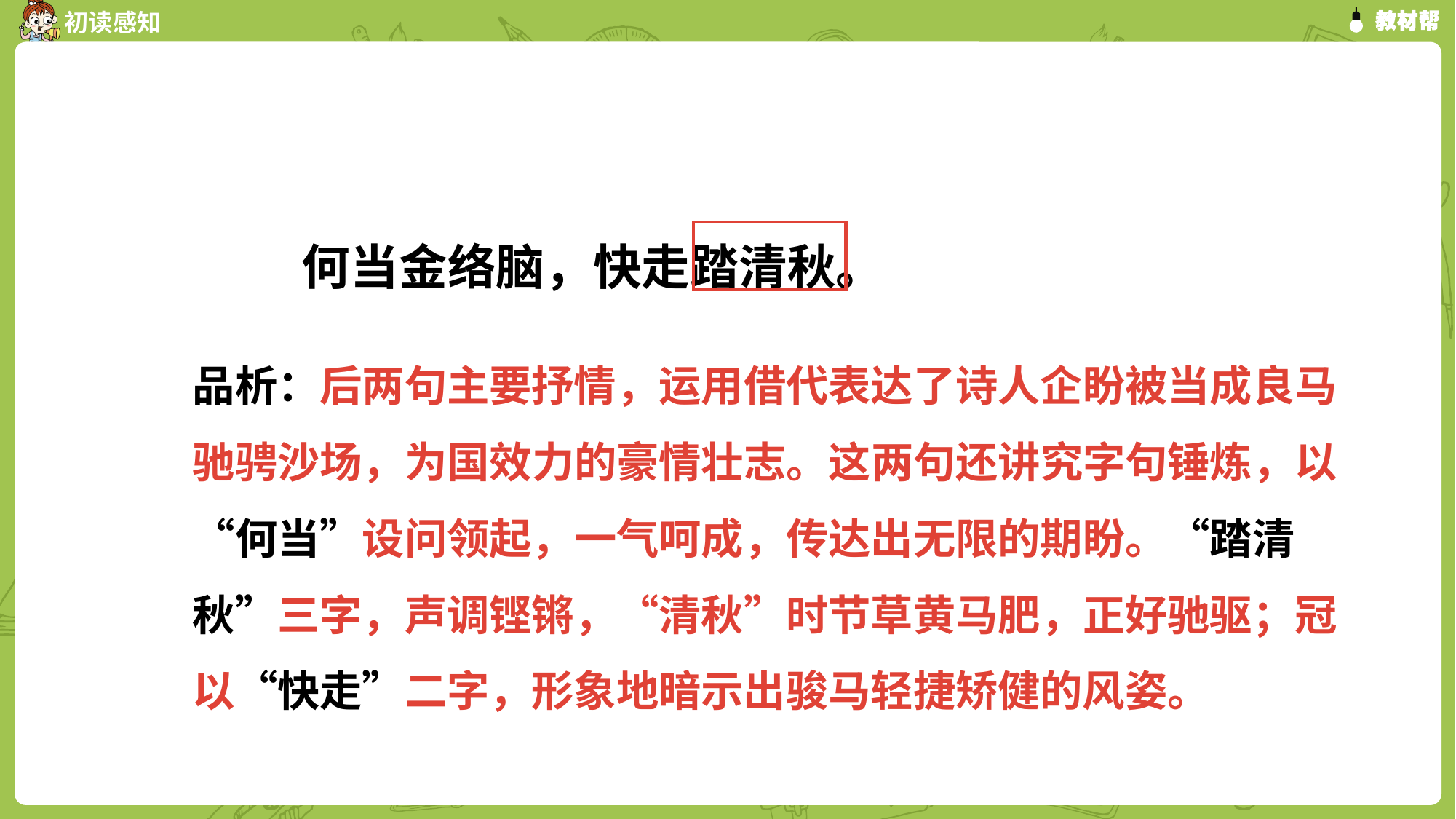

何当金络脑，快走踏清秋。

品析：后两句主要抒情，运用借代表达了诗人企盼被当成良马驰骋沙场，为国效力的豪情壮志。这两句还讲究字句锤炼，以“何当”设问领起，一气呵成，传达出无限的期盼。“踏清秋”三字，声调铿锵，“清秋”时节草黄马肥，正好驰驱；冠以“快走”二字，形象地暗示出骏马轻捷矫健的风姿。